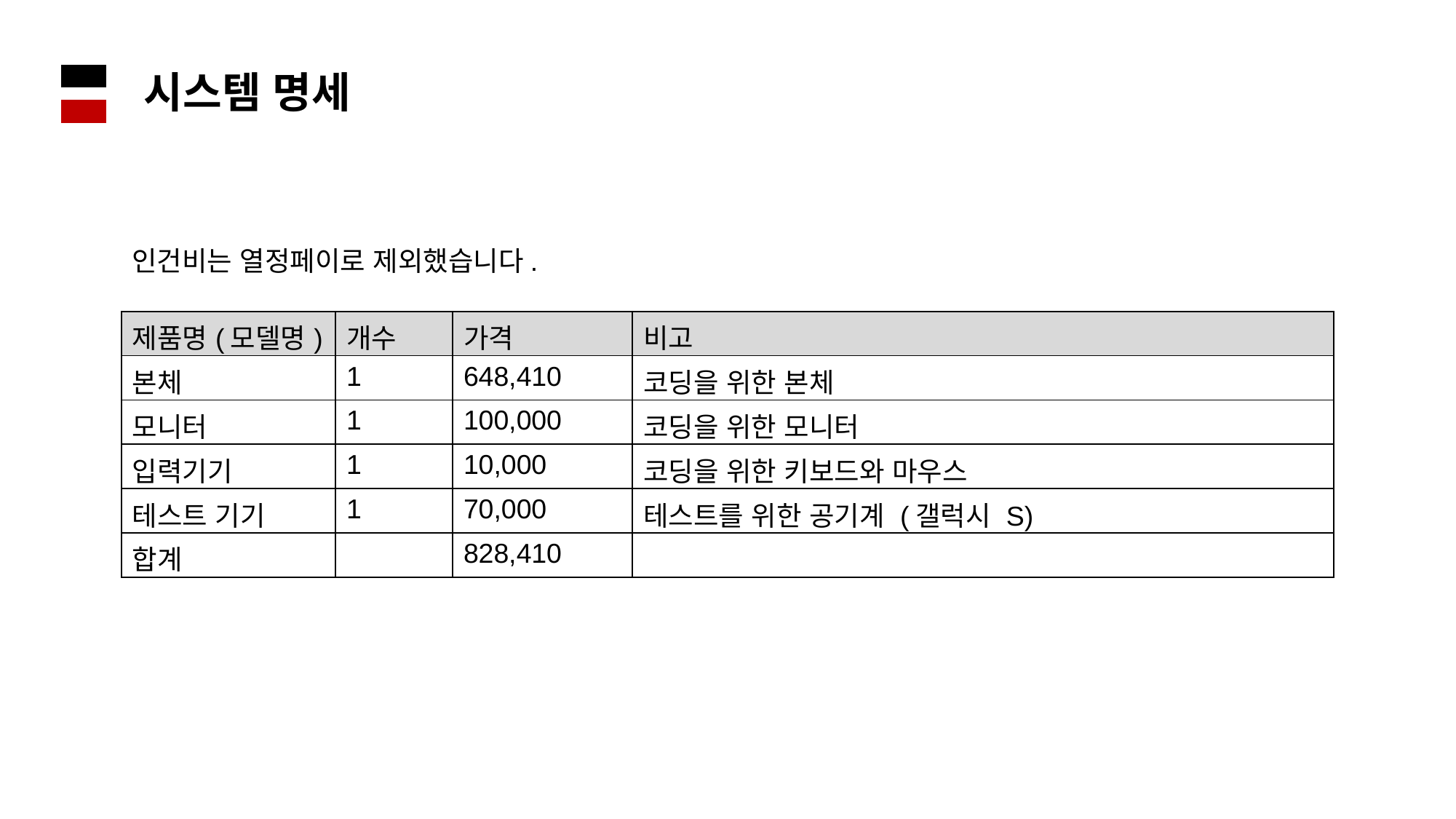

시스템 명세

인건비는 열정페이로 제외했습니다.
| 제품명(모델명) | 개수 | 가격 | 비고 |
| --- | --- | --- | --- |
| 본체 | 1 | 648,410 | 코딩을 위한 본체 |
| 모니터 | 1 | 100,000 | 코딩을 위한 모니터 |
| 입력기기 | 1 | 10,000 | 코딩을 위한 키보드와 마우스 |
| 테스트 기기 | 1 | 70,000 | 테스트를 위한 공기계 (갤럭시 S) |
| 합계 |  | 828,410 |  |